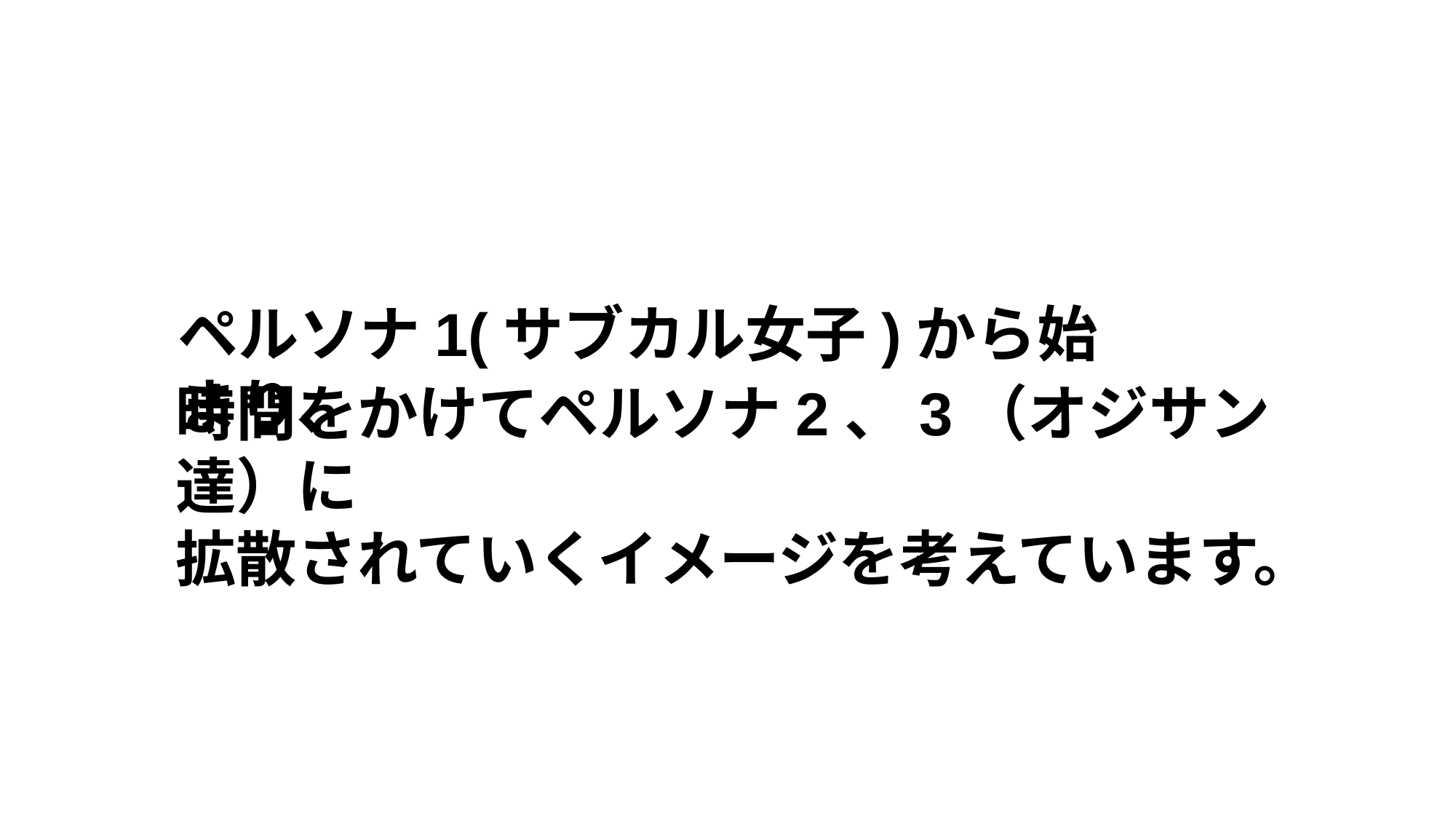

ペルソナ1(サブカル女子)から始まり、
時間をかけてペルソナ2、3（オジサン達）に
拡散されていくイメージを考えています。